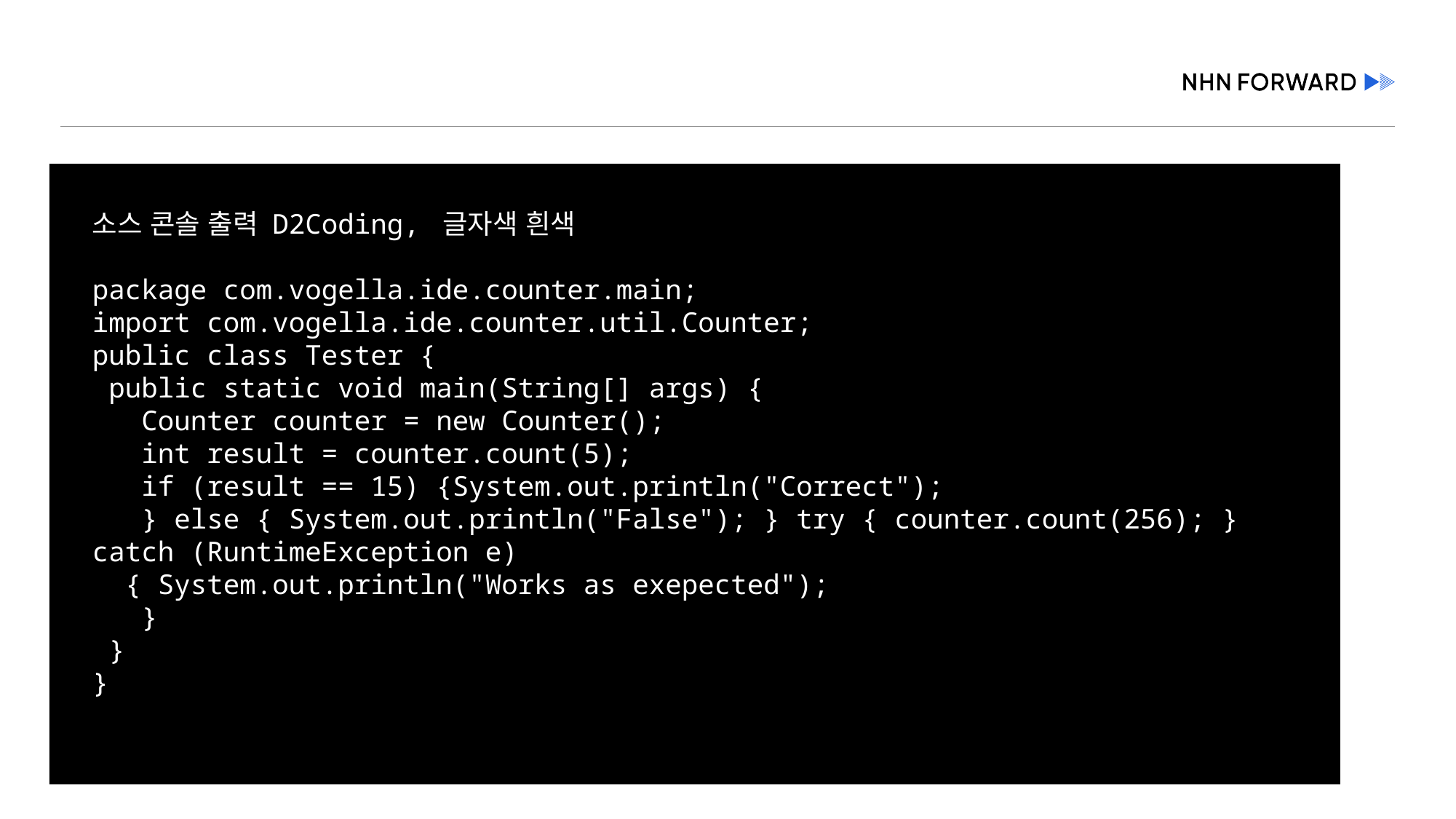

#
소스 콘솔 출력 D2Coding, 글자색 흰색

package com.vogella.ide.counter.main;
import com.vogella.ide.counter.util.Counter;
public class Tester {
 public static void main(String[] args) {
   Counter counter = new Counter();
   int result = counter.count(5);
   if (result == 15) {System.out.println("Correct");
   } else { System.out.println("False"); } try { counter.count(256); } catch (RuntimeException e)
  { System.out.println("Works as exepected");
   }
 }
}